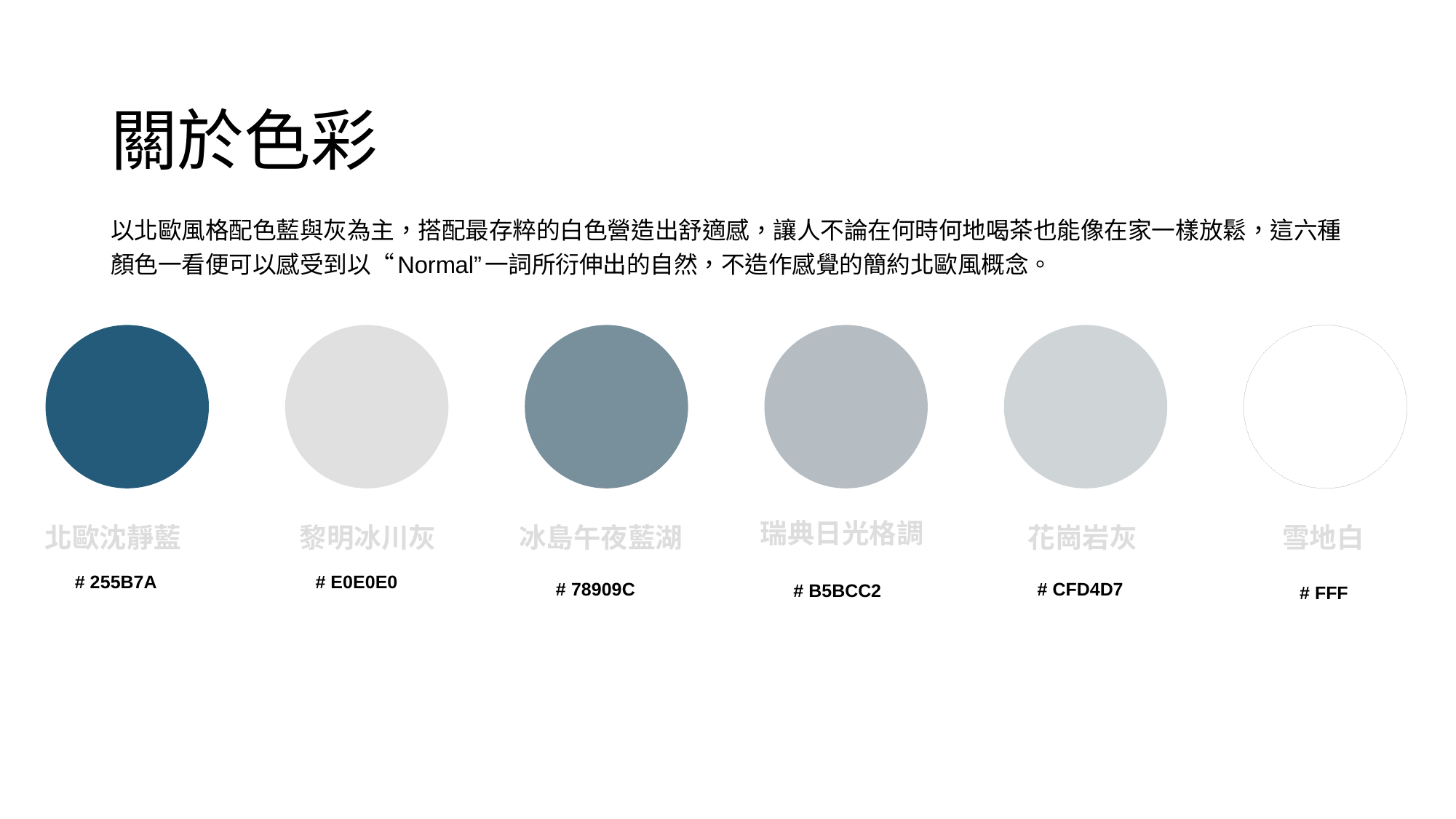

關於色彩
以北歐風格配色藍與灰為主，搭配最存粹的白色營造出舒適感，讓人不論在何時何地喝茶也能像在家一樣放鬆，這六種顏色一看便可以感受到以“Normal”一詞所衍伸出的自然，不造作感覺的簡約北歐風概念。

瑞典日光格調

北歐沈靜藍

黎明冰川灰

冰島午夜藍湖

花崗岩灰

雪地白

# 78909C
# CFD4D7
# B5BCC2
# 255B7A

# E0E0E0

# FFF